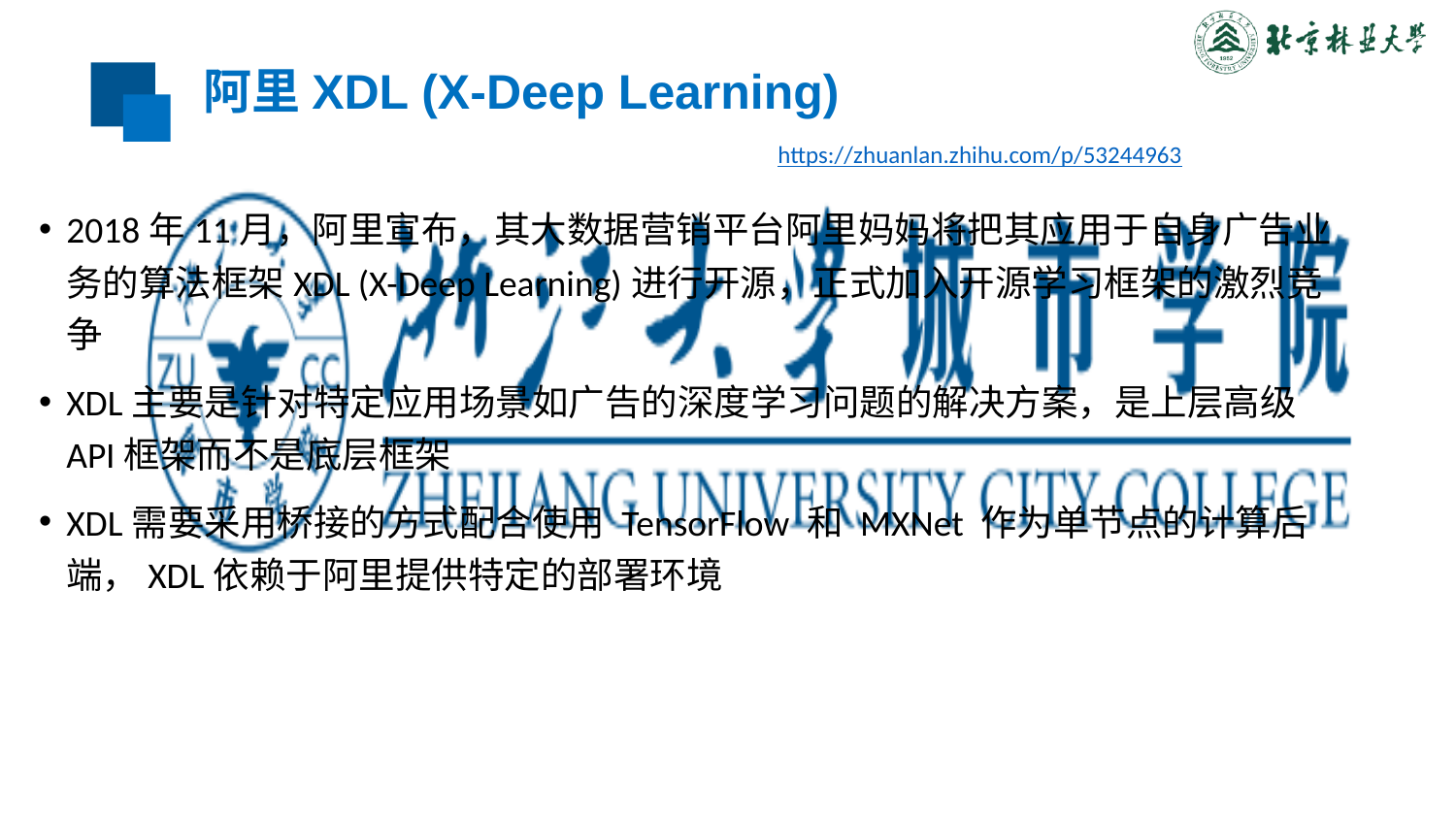

# 阿里XDL (X-Deep Learning)

https://zhuanlan.zhihu.com/p/53244963
2018年11月，阿里宣布，其大数据营销平台阿里妈妈将把其应用于自身广告业务的算法框架XDL (X-Deep Learning)进行开源，正式加入开源学习框架的激烈竞争
XDL主要是针对特定应用场景如广告的深度学习问题的解决方案，是上层高级API框架而不是底层框架
XDL需要采用桥接的方式配合使用 TensorFlow 和 MXNet 作为单节点的计算后端，XDL依赖于阿里提供特定的部署环境